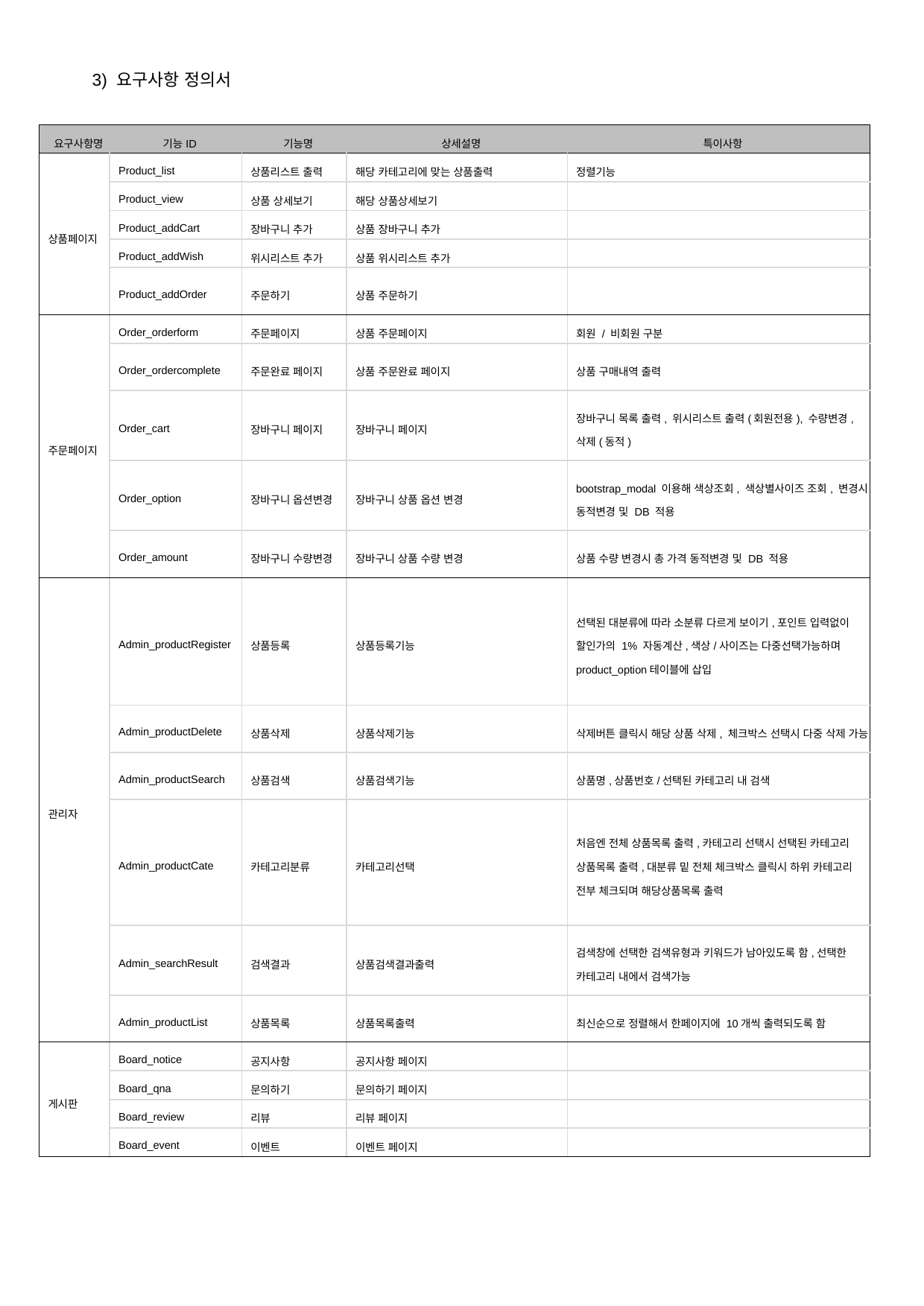

3) 요구사항 정의서
| 요구사항명 | 기능ID | 기능명 | 상세설명 | 특이사항 |
| --- | --- | --- | --- | --- |
| 상품페이지 | Product\_list | 상품리스트 출력 | 해당 카테고리에 맞는 상품출력 | 정렬기능 |
|  | Product\_view | 상품 상세보기 | 해당 상품상세보기 |  |
|  | Product\_addCart | 장바구니 추가 | 상품 장바구니 추가 |  |
|  | Product\_addWish | 위시리스트 추가 | 상품 위시리스트 추가 |  |
|  | Product\_addOrder | 주문하기 | 상품 주문하기 |  |
| 주문페이지 | Order\_orderform | 주문페이지 | 상품 주문페이지 | 회원 / 비회원 구분 |
|  | Order\_ordercomplete | 주문완료 페이지 | 상품 주문완료 페이지 | 상품 구매내역 출력 |
|  | Order\_cart | 장바구니 페이지 | 장바구니 페이지 | 장바구니 목록 출력, 위시리스트 출력(회원전용), 수량변경, 삭제(동적) |
|  | Order\_option | 장바구니 옵션변경 | 장바구니 상품 옵션 변경 | bootstrap\_modal 이용해 색상조회, 색상별사이즈 조회, 변경시 동적변경 및 DB 적용 |
|  | Order\_amount | 장바구니 수량변경 | 장바구니 상품 수량 변경 | 상품 수량 변경시 총 가격 동적변경 및 DB 적용 |
| 관리자 | Admin\_productRegister | 상품등록 | 상품등록기능 | 선택된 대분류에 따라 소분류 다르게 보이기,포인트 입력없이 할인가의 1% 자동계산,색상/사이즈는 다중선택가능하며 product\_option테이블에 삽입 |
|  | Admin\_productDelete | 상품삭제 | 상품삭제기능 | 삭제버튼 클릭시 해당 상품 삭제, 체크박스 선택시 다중 삭제 가능 |
|  | Admin\_productSearch | 상품검색 | 상품검색기능 | 상품명,상품번호/선택된 카테고리 내 검색 |
|  | Admin\_productCate | 카테고리분류 | 카테고리선택 | 처음엔 전체 상품목록 출력,카테고리 선택시 선택된 카테고리 상품목록 출력,대분류 밑 전체 체크박스 클릭시 하위 카테고리 전부 체크되며 해당상품목록 출력 |
|  | Admin\_searchResult | 검색결과 | 상품검색결과출력 | 검색창에 선택한 검색유형과 키워드가 남아있도록 함,선택한 카테고리 내에서 검색가능 |
|  | Admin\_productList | 상품목록 | 상품목록출력 | 최신순으로 정렬해서 한페이지에 10개씩 출력되도록 함 |
| 게시판 | Board\_notice | 공지사항 | 공지사항 페이지 |  |
|  | Board\_qna | 문의하기 | 문의하기 페이지 |  |
|  | Board\_review | 리뷰 | 리뷰 페이지 |  |
|  | Board\_event | 이벤트 | 이벤트 페이지 |  |